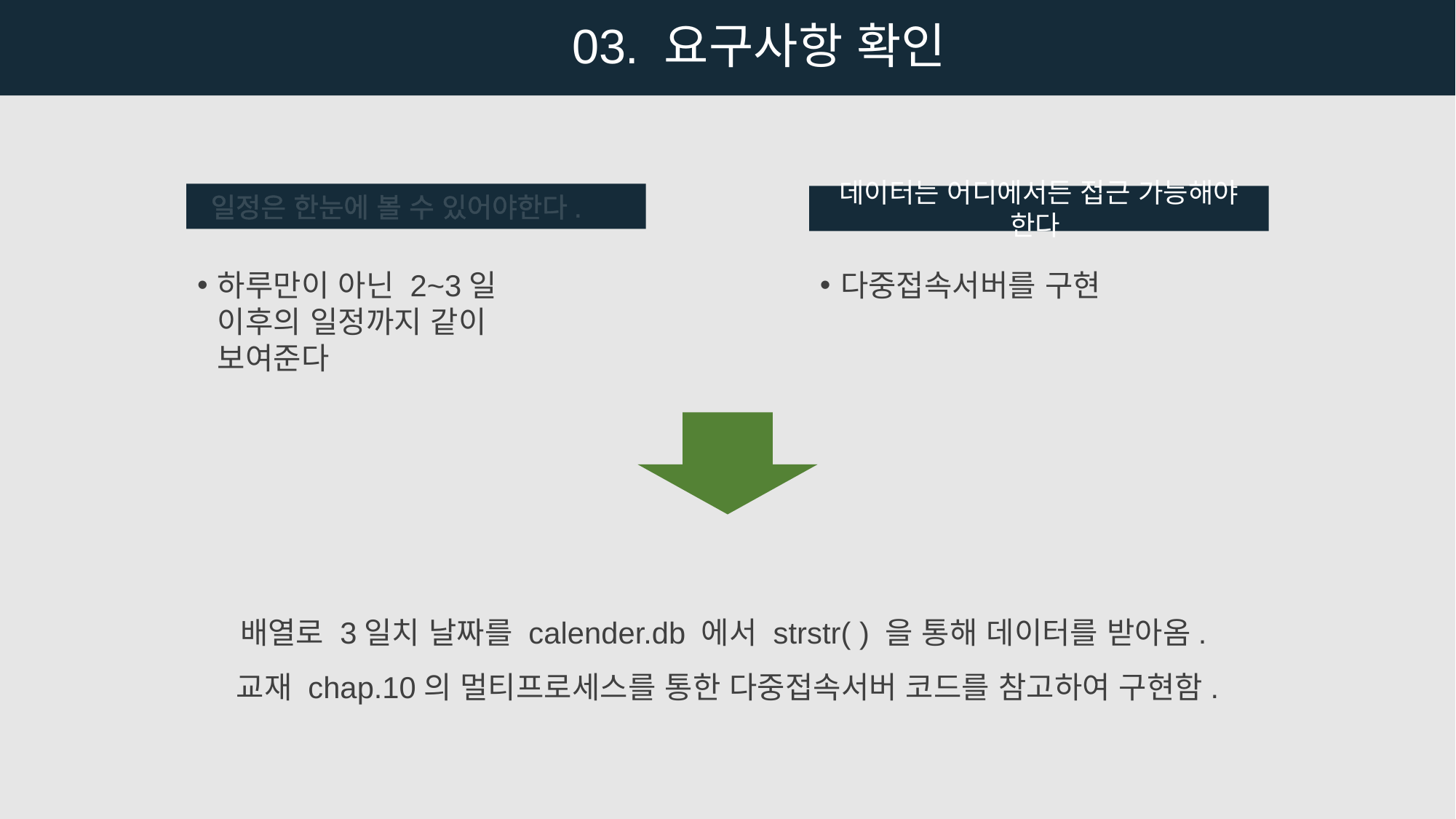

03. 요구사항 확인

일정은 한눈에 볼 수 있어야한다.
데이터는 어디에서든 접근 가능해야 한다
다중접속서버를 구현
하루만이 아닌 2~3일 이후의 일정까지 같이 보여준다

배열로 3일치 날짜를 calender.db 에서 strstr( ) 을 통해 데이터를 받아옴.
교재 chap.10의 멀티프로세스를 통한 다중접속서버 코드를 참고하여 구현함.